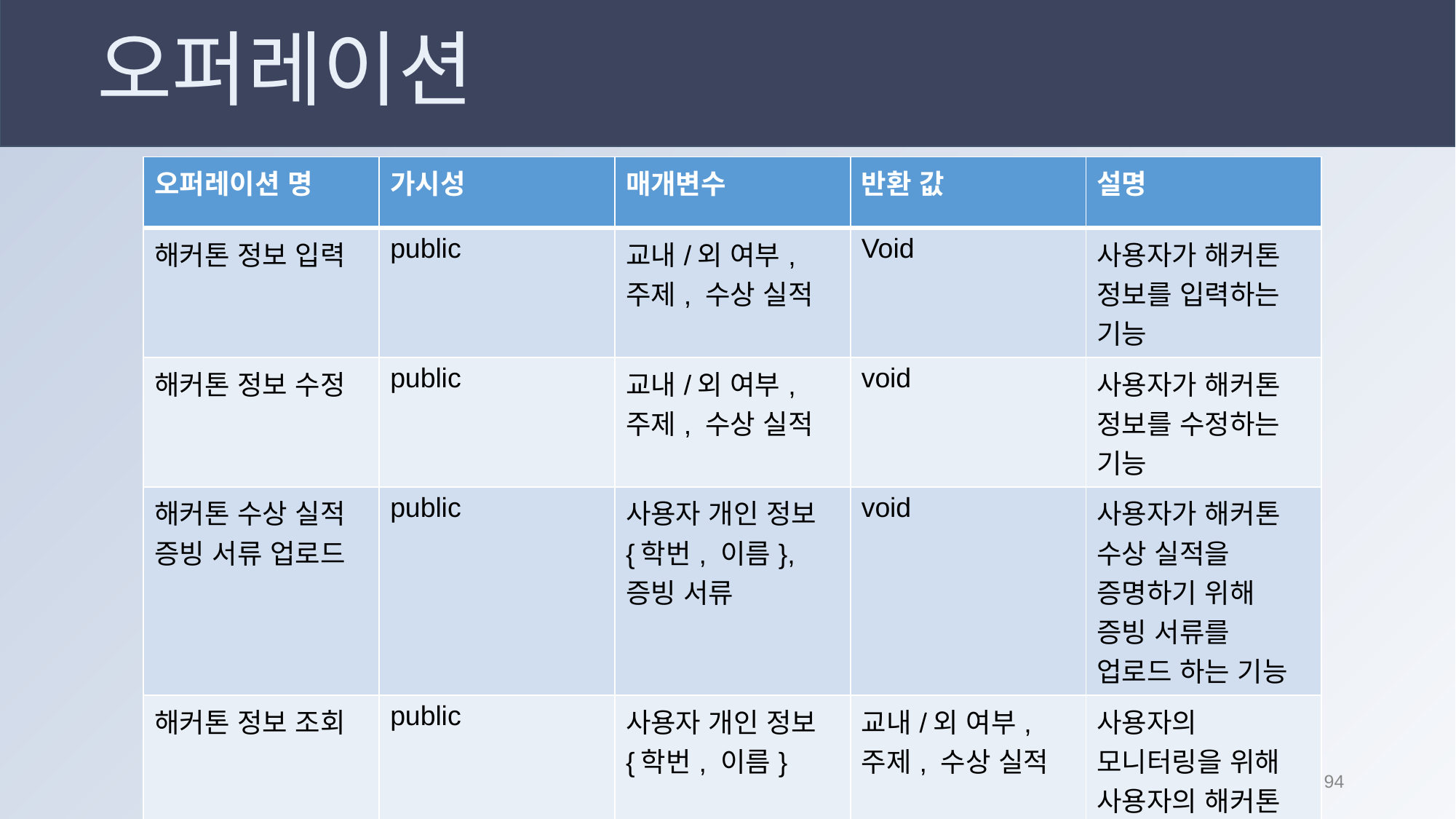

오퍼레이션

| 오퍼레이션 명 | 가시성 | 매개변수 | 반환 값 | 설명 |
| --- | --- | --- | --- | --- |
| 해커톤 정보 입력 | public | 교내/외 여부, 주제, 수상 실적 | Void | 사용자가 해커톤 정보를 입력하는 기능 |
| 해커톤 정보 수정 | public | 교내/외 여부, 주제, 수상 실적 | void | 사용자가 해커톤 정보를 수정하는 기능 |
| 해커톤 수상 실적 증빙 서류 업로드 | public | 사용자 개인 정보{학번, 이름}, 증빙 서류 | void | 사용자가 해커톤 수상 실적을 증명하기 위해 증빙 서류를 업로드 하는 기능 |
| 해커톤 정보 조회 | public | 사용자 개인 정보{학번, 이름} | 교내/외 여부, 주제, 수상 실적 | 사용자의 모니터링을 위해 사용자의 해커톤 정보를 조회하는 기능 |
94